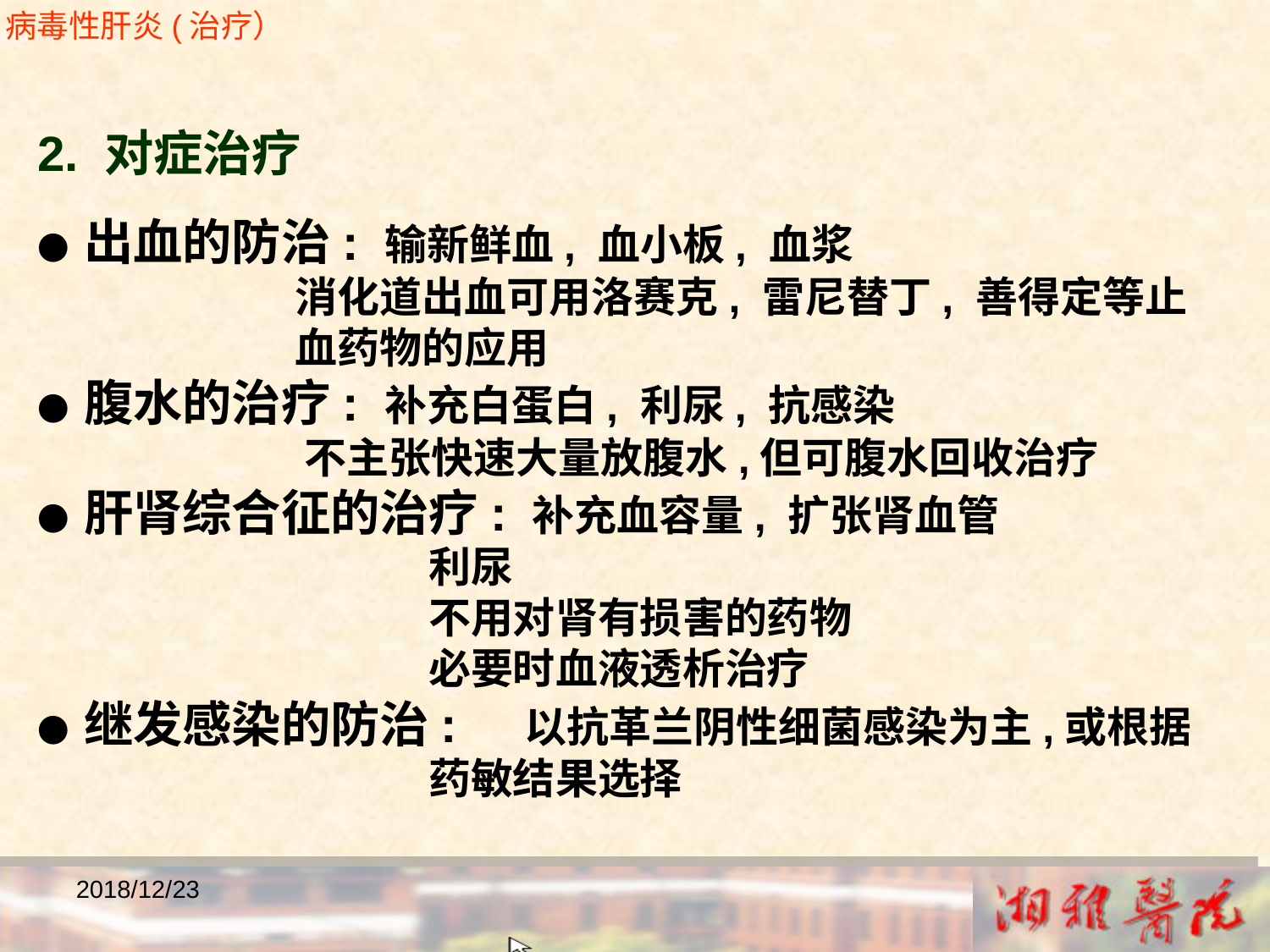

病毒性肝炎(治疗）
2. 对症治疗
● 出血的防治: 输新鲜血, 血小板, 血浆
                          消化道出血可用洛赛克, 雷尼替丁, 善得定等止
                          血药物的应用
● 腹水的治疗: 补充白蛋白, 利尿, 抗感染
                           不主张快速大量放腹水,但可腹水回收治疗
● 肝肾综合征的治疗: 补充血容量, 扩张肾血管
                                        利尿
                                        不用对肾有损害的药物
                                        必要时血液透析治疗
● 继发感染的防治:    以抗革兰阴性细菌感染为主,或根据
                                        药敏结果选择
2018/12/23